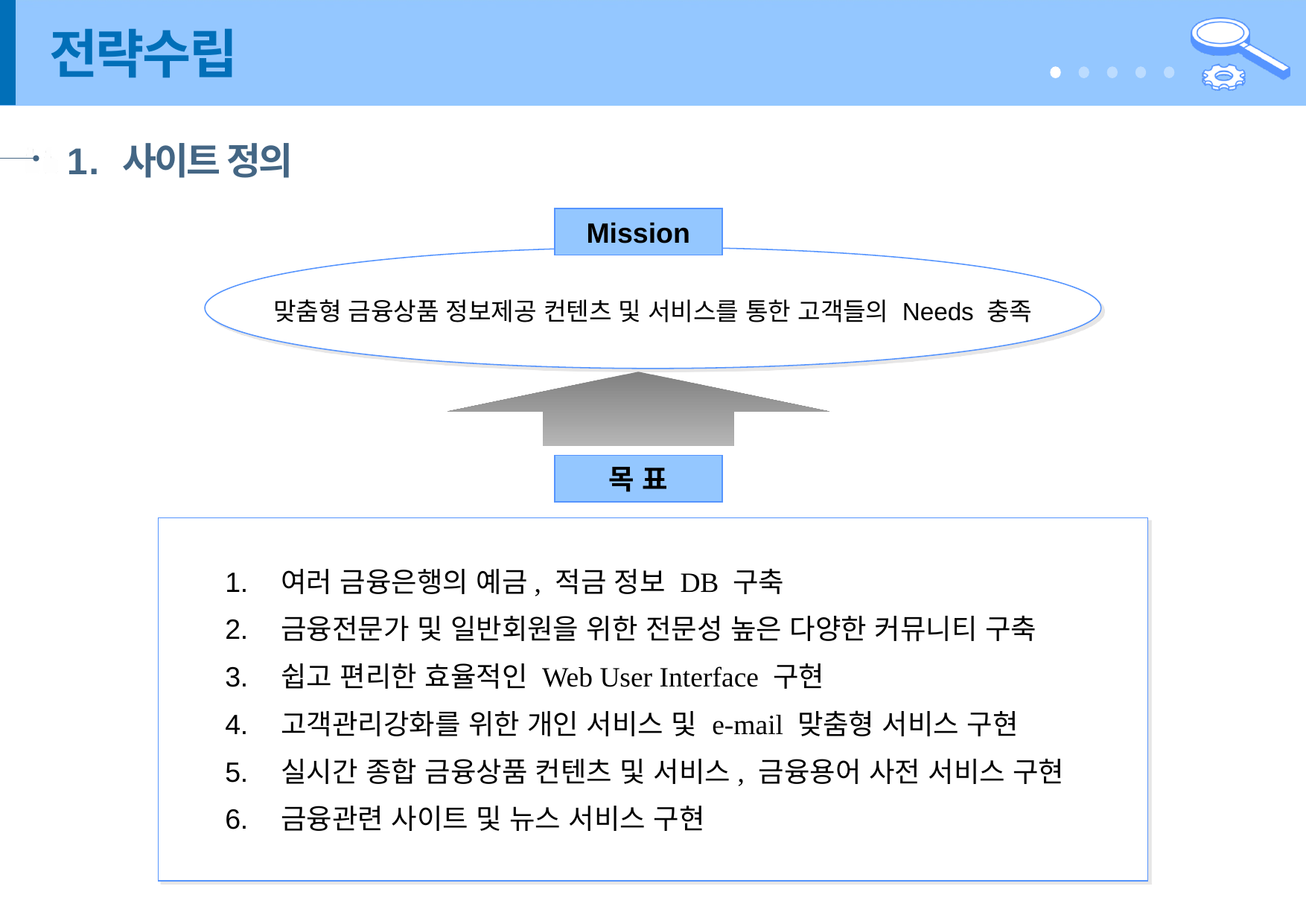

# 전략수립
사이트 정의
Mission
맞춤형 금융상품 정보제공 컨텐츠 및 서비스를 통한 고객들의 Needs 충족

목 표

여러 금융은행의 예금, 적금 정보 DB 구축
금융전문가 및 일반회원을 위한 전문성 높은 다양한 커뮤니티 구축
쉽고 편리한 효율적인 Web User Interface 구현
고객관리강화를 위한 개인 서비스 및 e-mail 맞춤형 서비스 구현
실시간 종합 금융상품 컨텐츠 및 서비스, 금융용어 사전 서비스 구현
금융관련 사이트 및 뉴스 서비스 구현